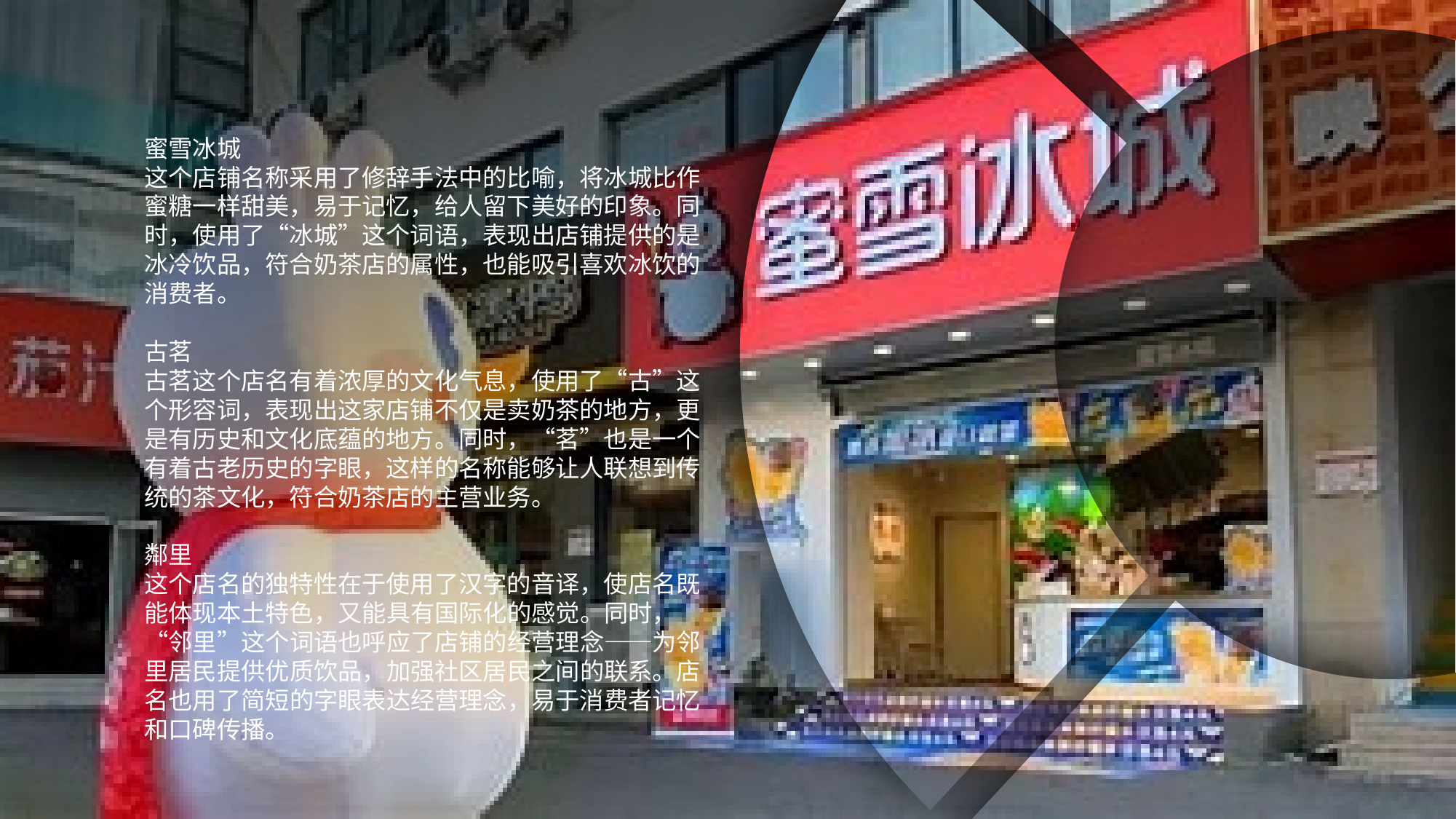

miao
Powerpoint

Naturally, those who need it can use it
People who don't need it don't have to look too much
Friends who don't need Naturally, those who need it can use it
People who don't need it don't have to look too much

蜜雪冰城
这个店铺名称采用了修辞手法中的比喻，将冰城比作蜜糖一样甜美，易于记忆，给人留下美好的印象。同时，使用了“冰城”这个词语，表现出店铺提供的是冰冷饮品，符合奶茶店的属性，也能吸引喜欢冰饮的消费者。

古茗
古茗这个店名有着浓厚的文化气息，使用了“古”这个形容词，表现出这家店铺不仅是卖奶茶的地方，更是有历史和文化底蕴的地方。同时，“茗”也是一个有着古老历史的字眼，这样的名称能够让人联想到传统的茶文化，符合奶茶店的主营业务。

鄰里
这个店名的独特性在于使用了汉字的音译，使店名既能体现本土特色，又能具有国际化的感觉。同时，“邻里”这个词语也呼应了店铺的经营理念——为邻里居民提供优质饮品，加强社区居民之间的联系。店名也用了简短的字眼表达经营理念，易于消费者记忆和口碑传播。

miao
Powerpoint

Naturally, those who need it can use it
People who don't need it don't have to look too much
Friends who don't need Naturally, those who need it can use it
People who don't need it don't have to look too much